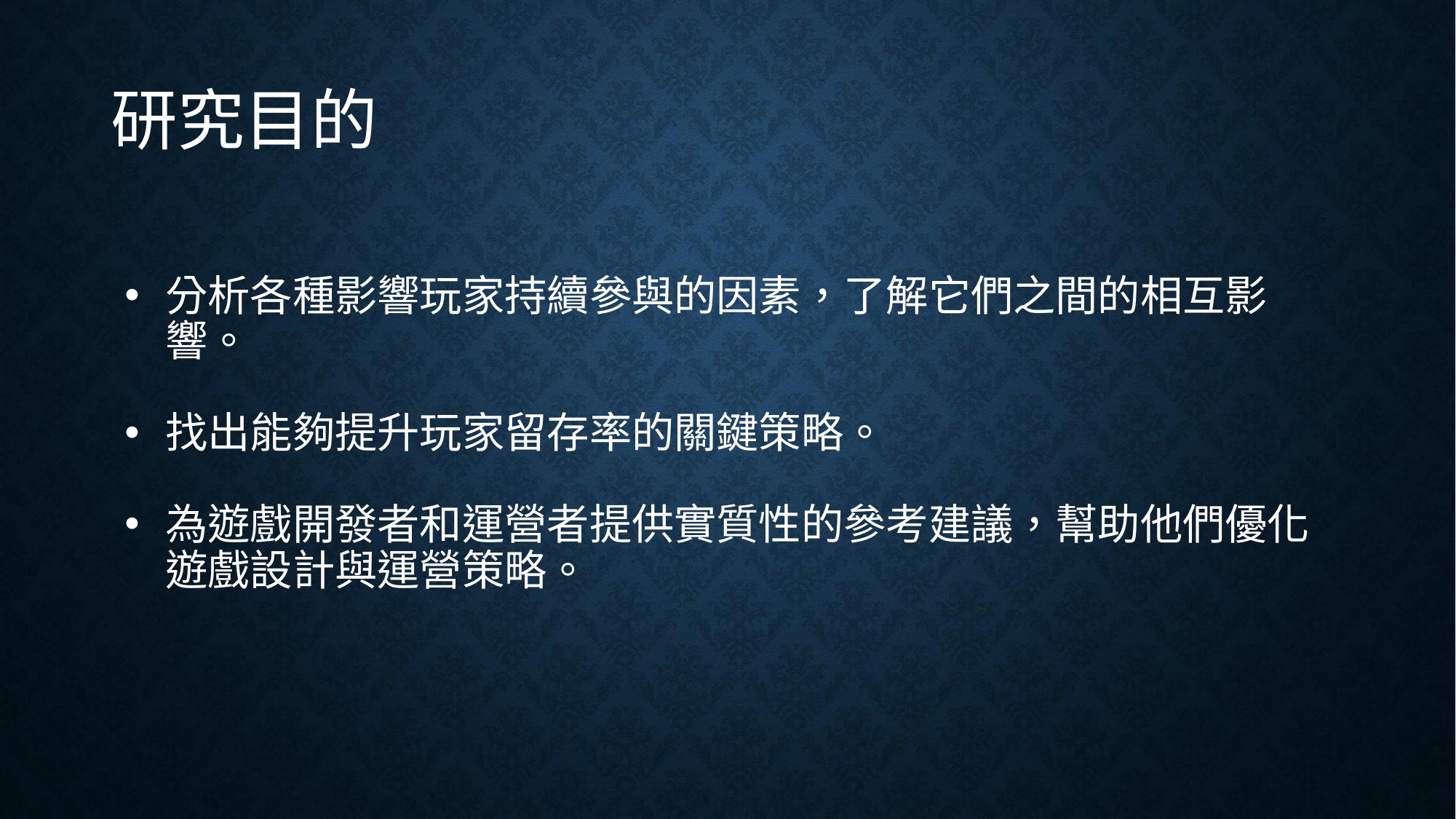

# 研究目的

分析各種影響玩家持續參與的因素，了解它們之間的相互影響。

找出能夠提升玩家留存率的關鍵策略。

為遊戲開發者和運營者提供實質性的參考建議，幫助他們優化遊戲設計與運營策略。